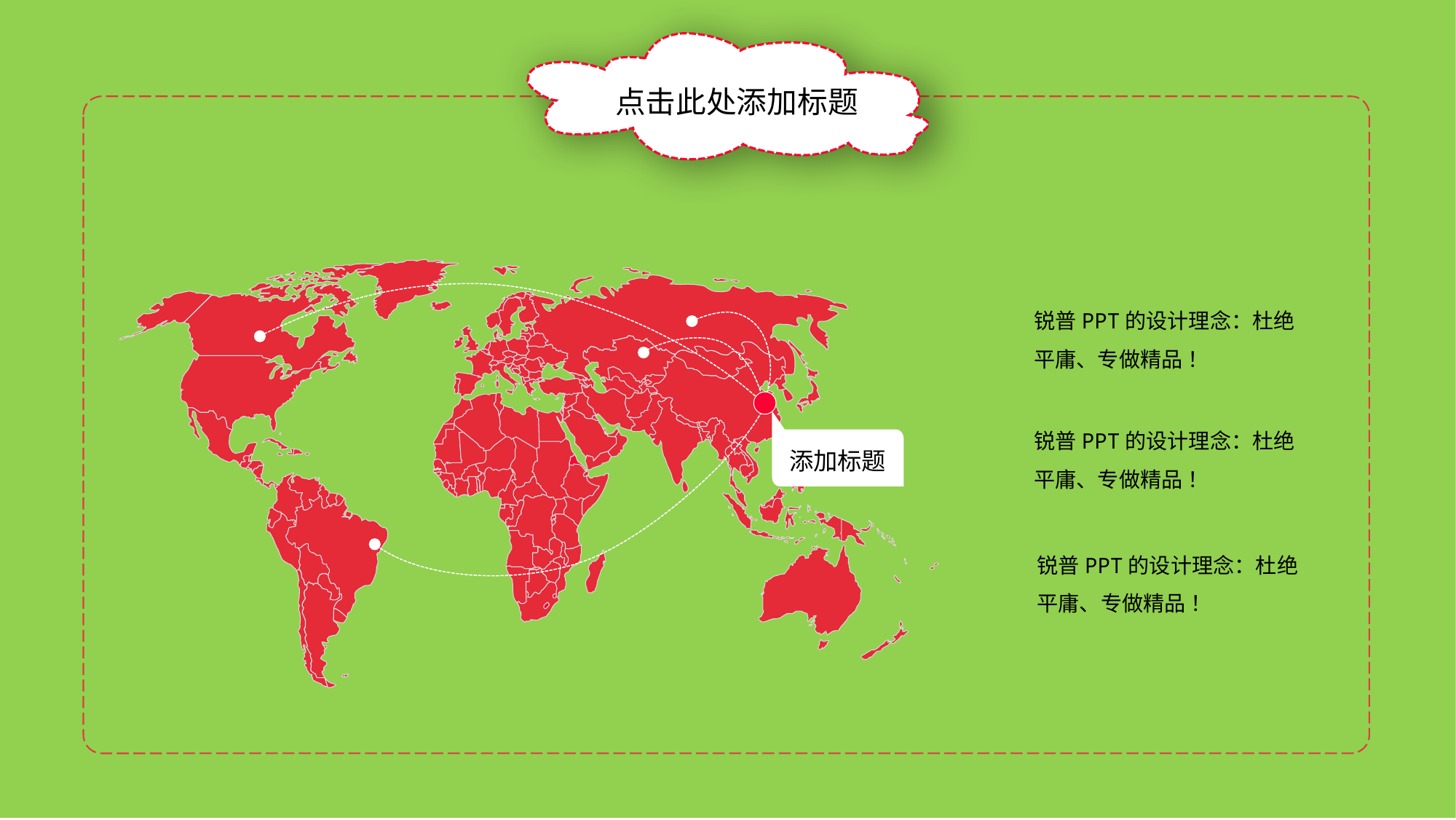

点击此处添加标题

锐普PPT的设计理念：杜绝平庸、专做精品 ！

锐普PPT的设计理念：杜绝平庸、专做精品 ！

添加标题
锐普PPT的设计理念：杜绝平庸、专做精品 ！